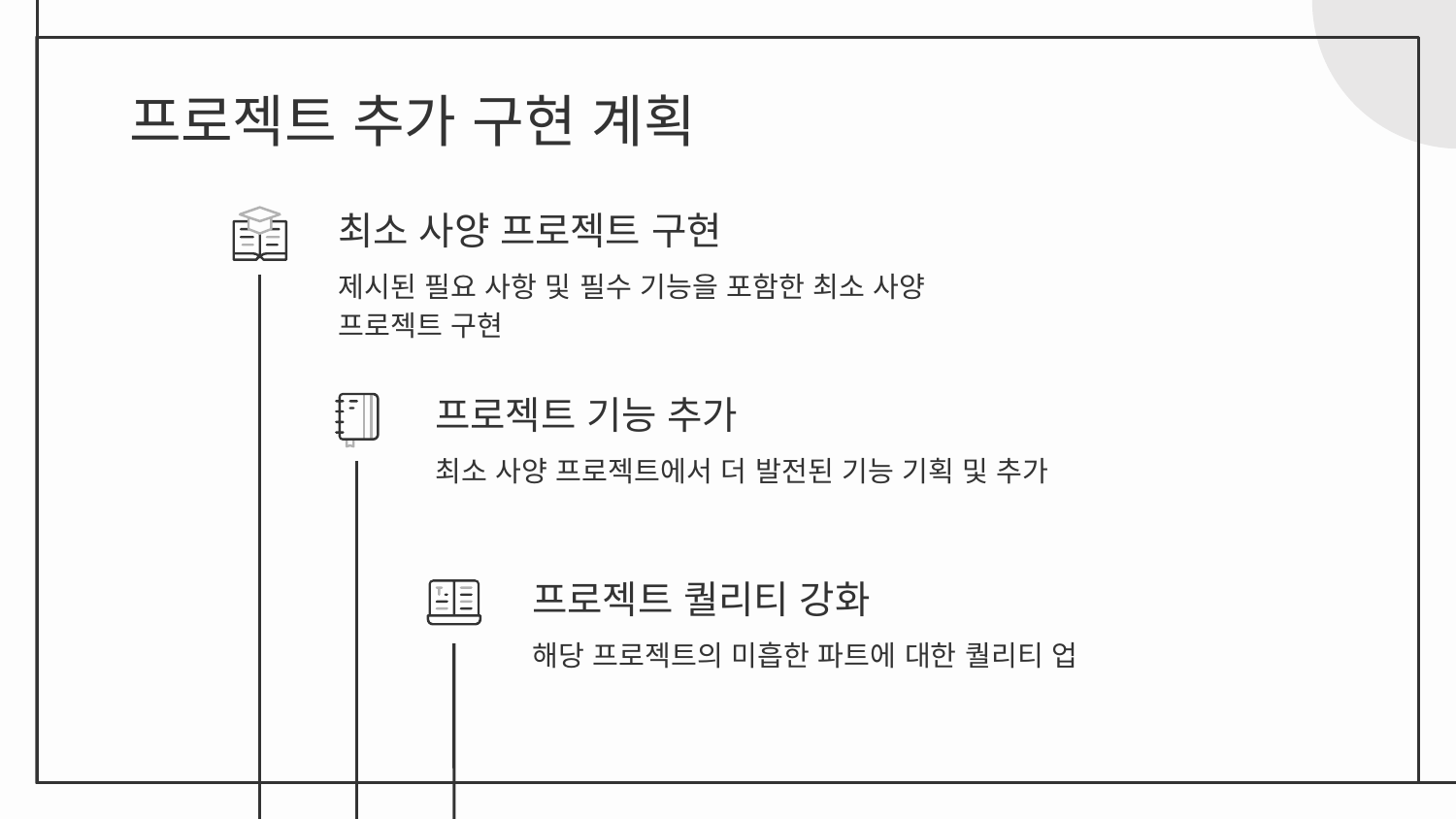

# 프로젝트 추가 구현 계획

최소 사양 프로젝트 구현

제시된 필요 사항 및 필수 기능을 포함한 최소 사양
프로젝트 구현

프로젝트 기능 추가

최소 사양 프로젝트에서 더 발전된 기능 기획 및 추가

프로젝트 퀄리티 강화

해당 프로젝트의 미흡한 파트에 대한 퀄리티 업